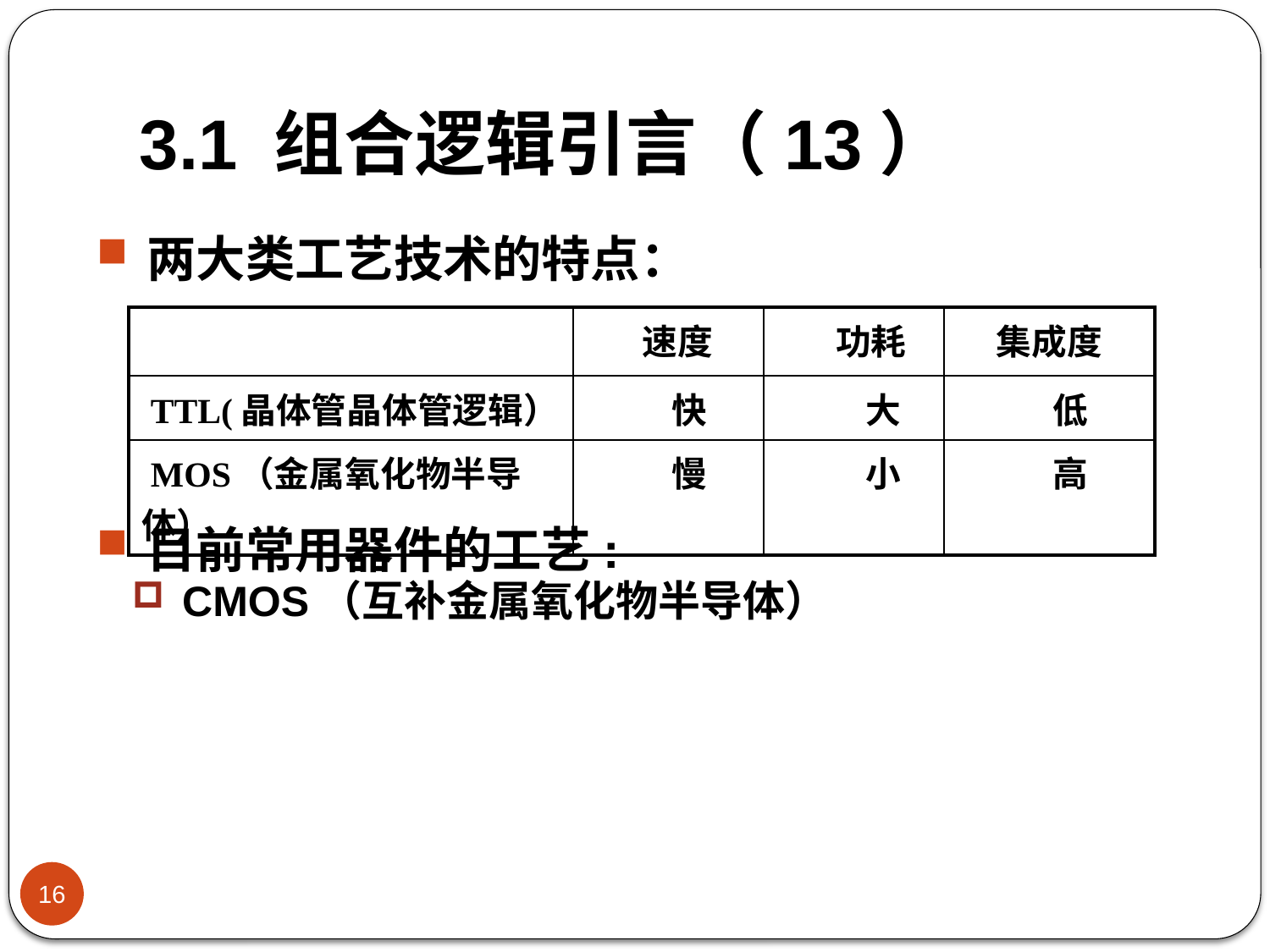

# 3.1 组合逻辑引言（13）
两大类工艺技术的特点：

目前常用器件的工艺:
CMOS（互补金属氧化物半导体）
|  | 速度 | 功耗 | 集成度 |
| --- | --- | --- | --- |
| TTL(晶体管晶体管逻辑） | 快 | 大 | 低 |
| MOS（金属氧化物半导体） | 慢 | 小 | 高 |
16